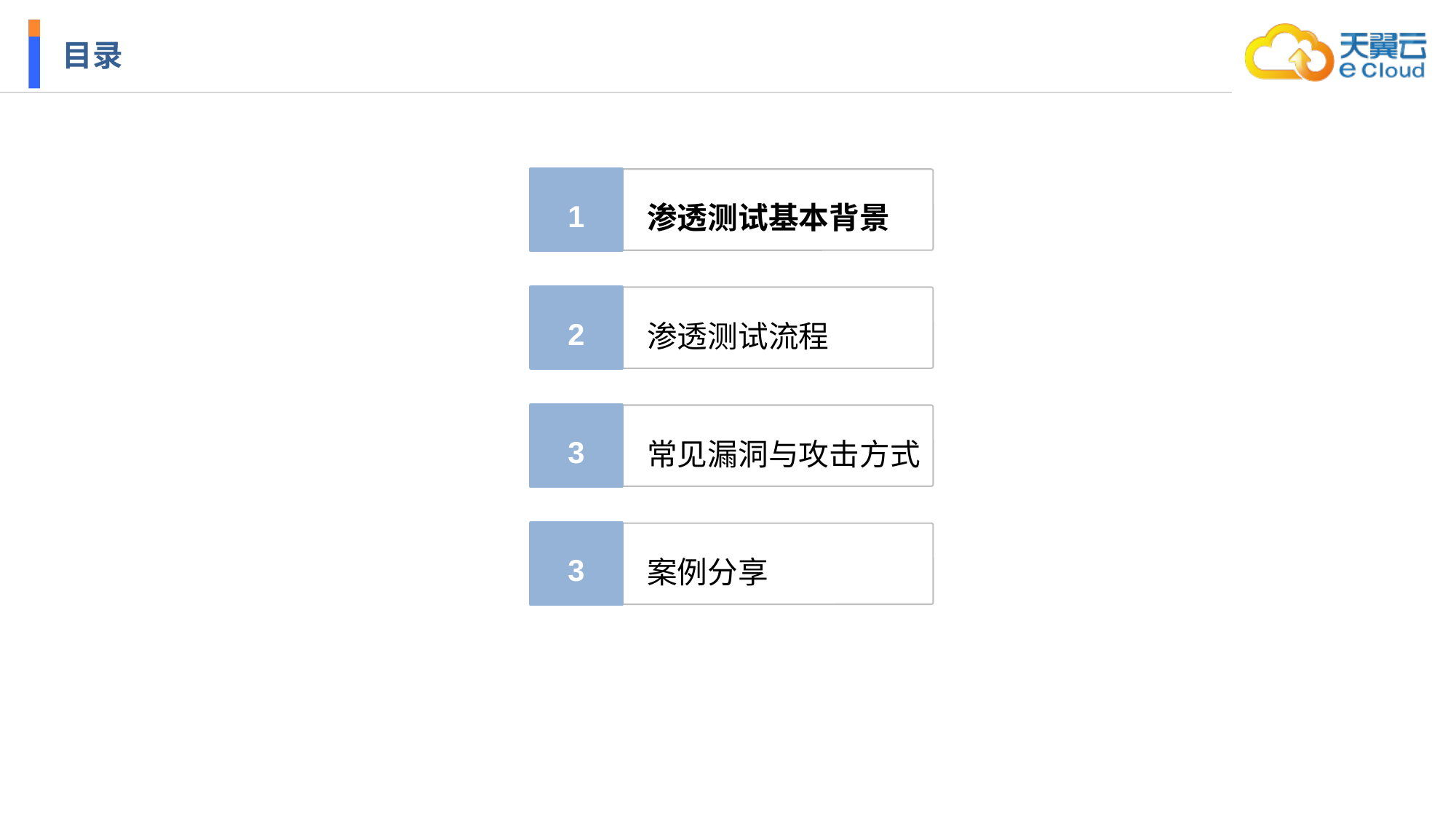

# 目录

1
渗透测试基本背景

2
渗透测试流程

3
常见漏洞与攻击方式

3
案例分享